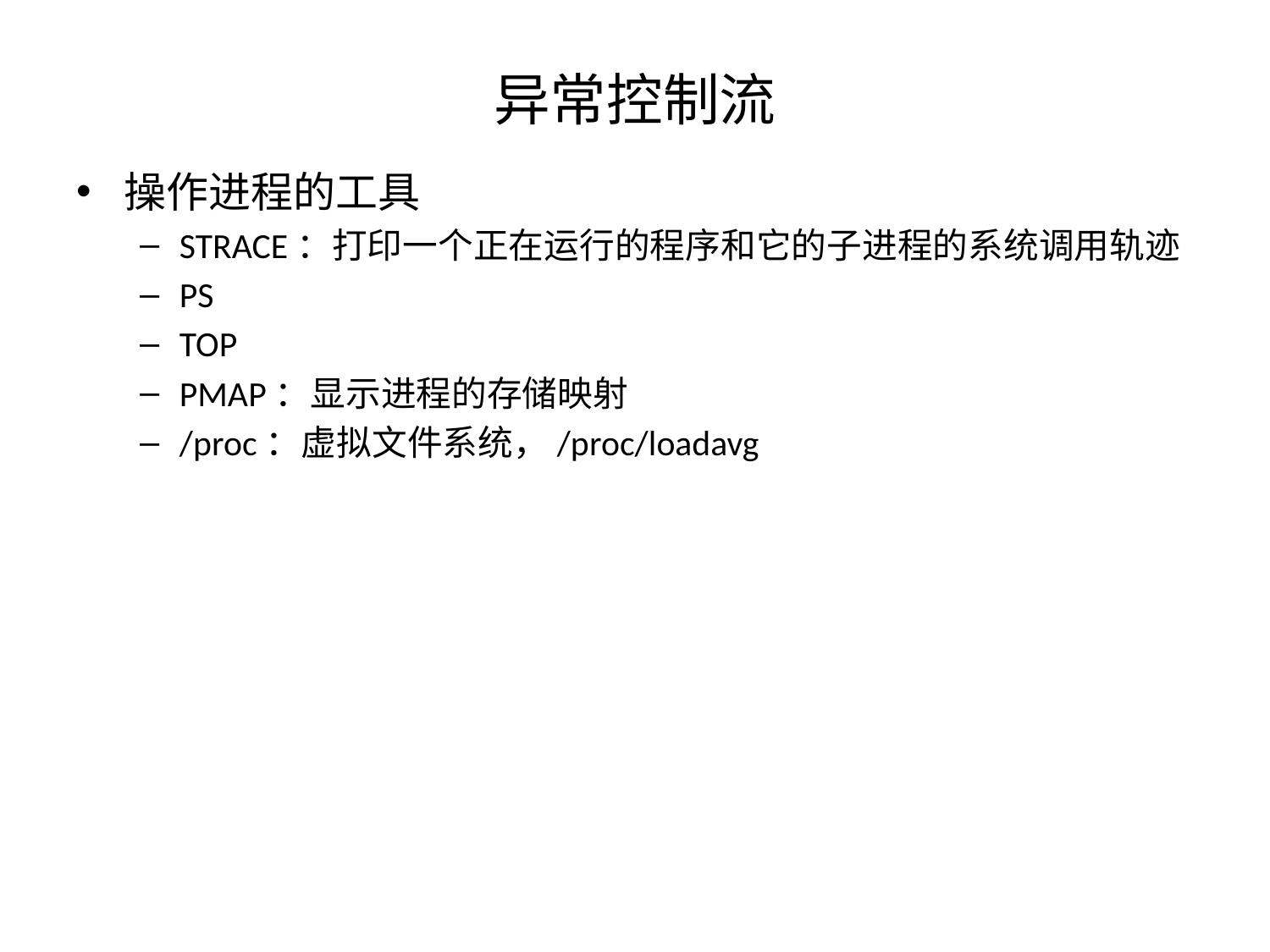

# 异常控制流
操作进程的工具
STRACE：打印一个正在运行的程序和它的子进程的系统调用轨迹
PS
TOP
PMAP：显示进程的存储映射
/proc：虚拟文件系统，/proc/loadavg